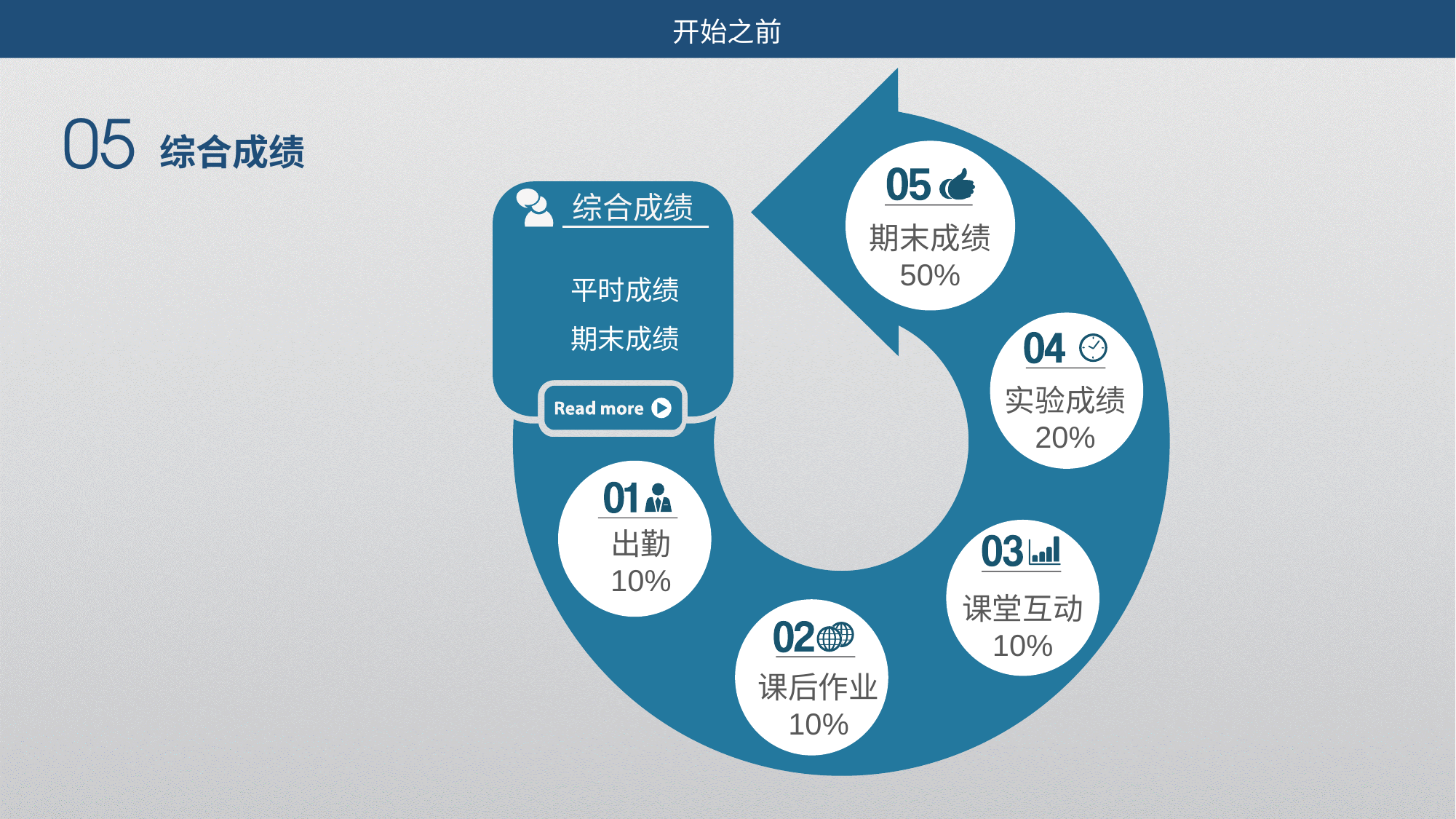

开始之前

期末成绩
50%

综合成绩

平时成绩
期末成绩

实验成绩
20%

出勤
10%

课堂互动
10%

课后作业
10%
05
综合成绩